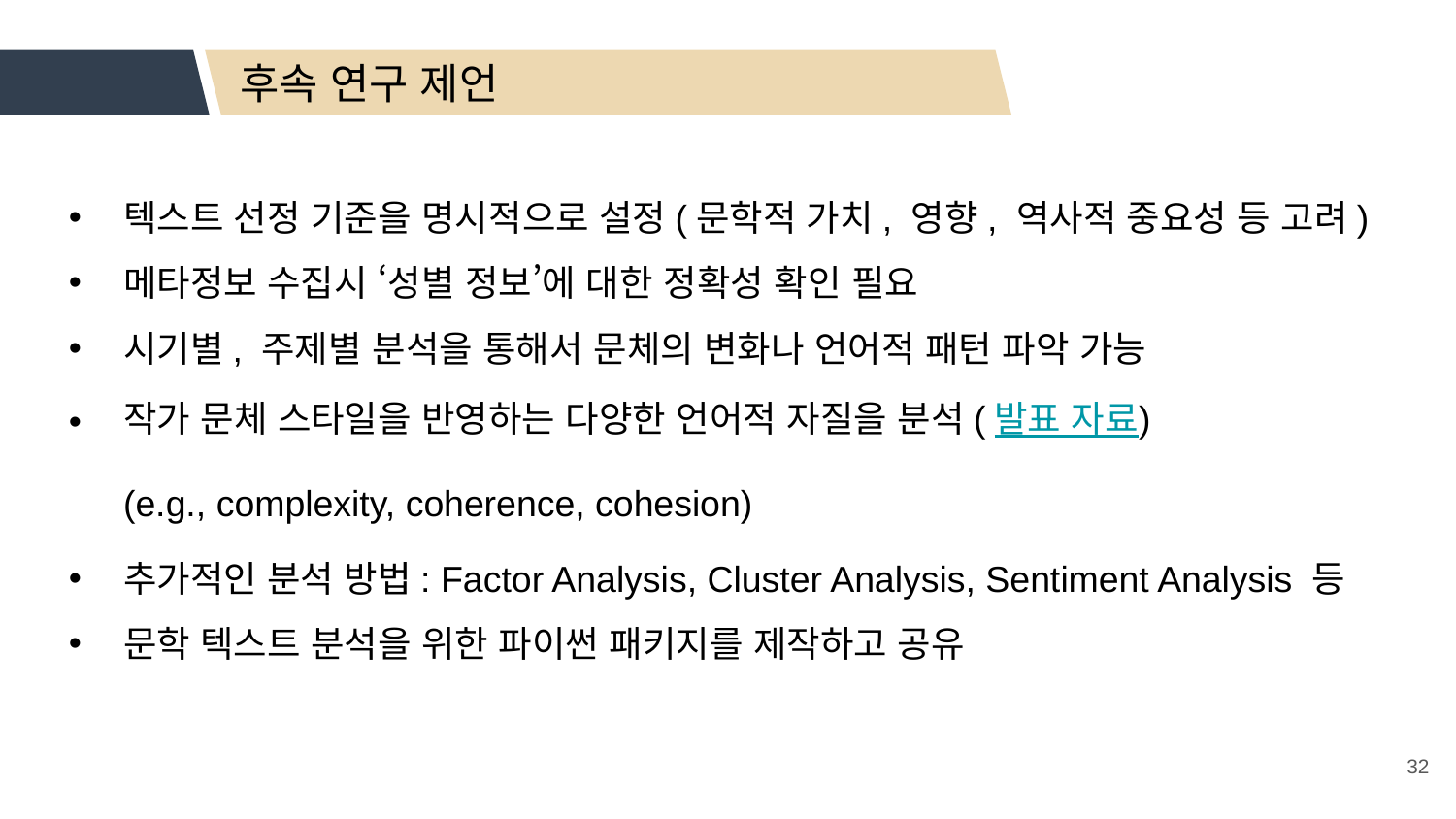

후속 연구 제언

텍스트 선정 기준을 명시적으로 설정(문학적 가치, 영향, 역사적 중요성 등 고려)
메타정보 수집시 ‘성별 정보’에 대한 정확성 확인 필요
시기별, 주제별 분석을 통해서 문체의 변화나 언어적 패턴 파악 가능
작가 문체 스타일을 반영하는 다양한 언어적 자질을 분석(발표 자료)
(e.g., complexity, coherence, cohesion)
추가적인 분석 방법: Factor Analysis, Cluster Analysis, Sentiment Analysis 등
문학 텍스트 분석을 위한 파이썬 패키지를 제작하고 공유

32